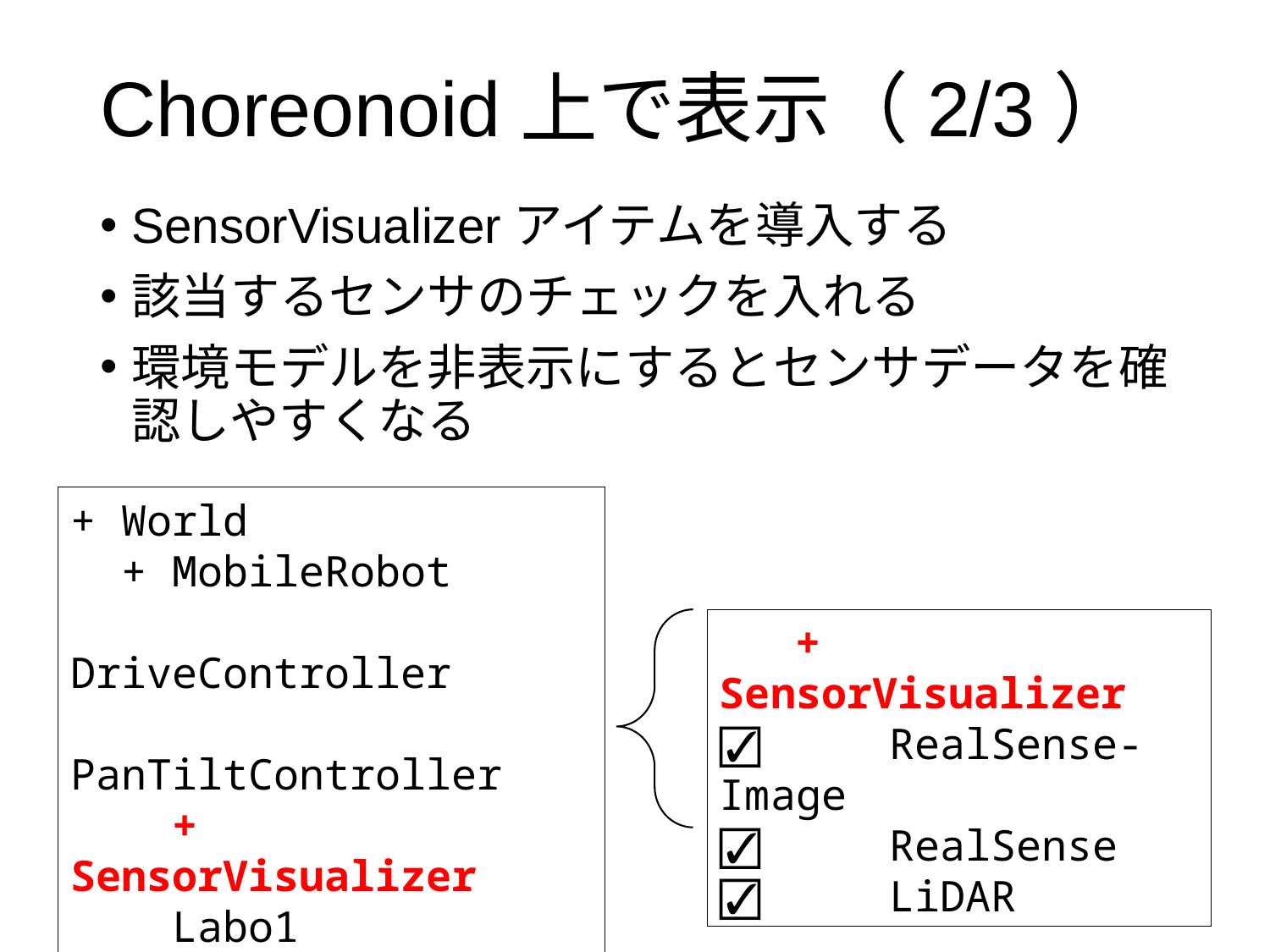

# Choreonoid上で表示（2/3）
SensorVisualizerアイテムを導入する
該当するセンサのチェックを入れる
環境モデルを非表示にするとセンサデータを確認しやすくなる
+ World
  + MobileRobot
      DriveController
      PanTiltController
    + SensorVisualizer
    Labo1
  + AISTSimulator
      GLVisionSimulator

   + SensorVisualizer
☑     RealSense-Image
☑     RealSense
☑     LiDAR